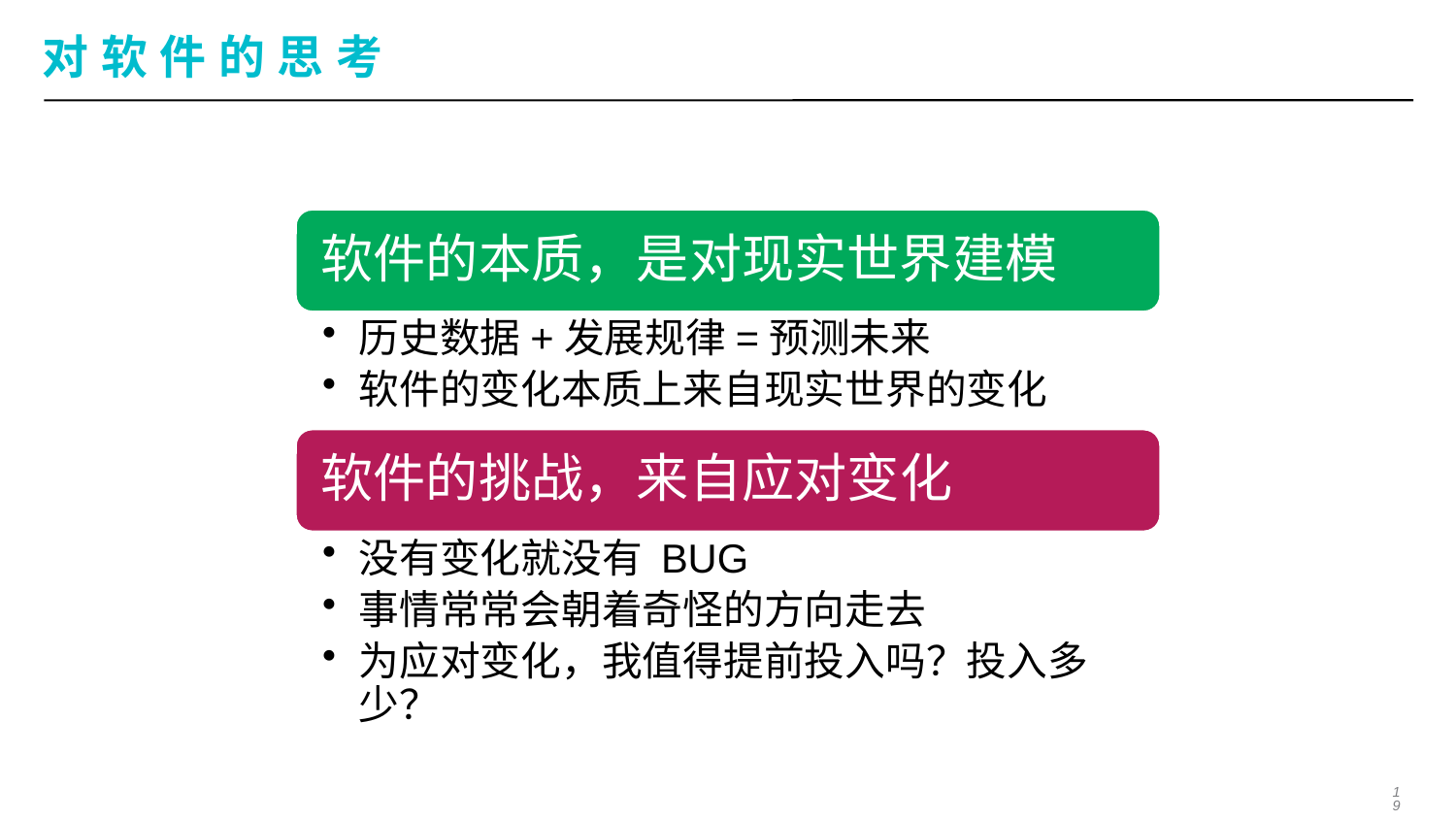

# 对软件的思考
软件的本质，是对现实世界建模
历史数据+发展规律=预测未来
软件的变化本质上来自现实世界的变化
软件的挑战，来自应对变化
没有变化就没有 BUG
事情常常会朝着奇怪的方向走去
为应对变化，我值得提前投入吗？投入多少？
19